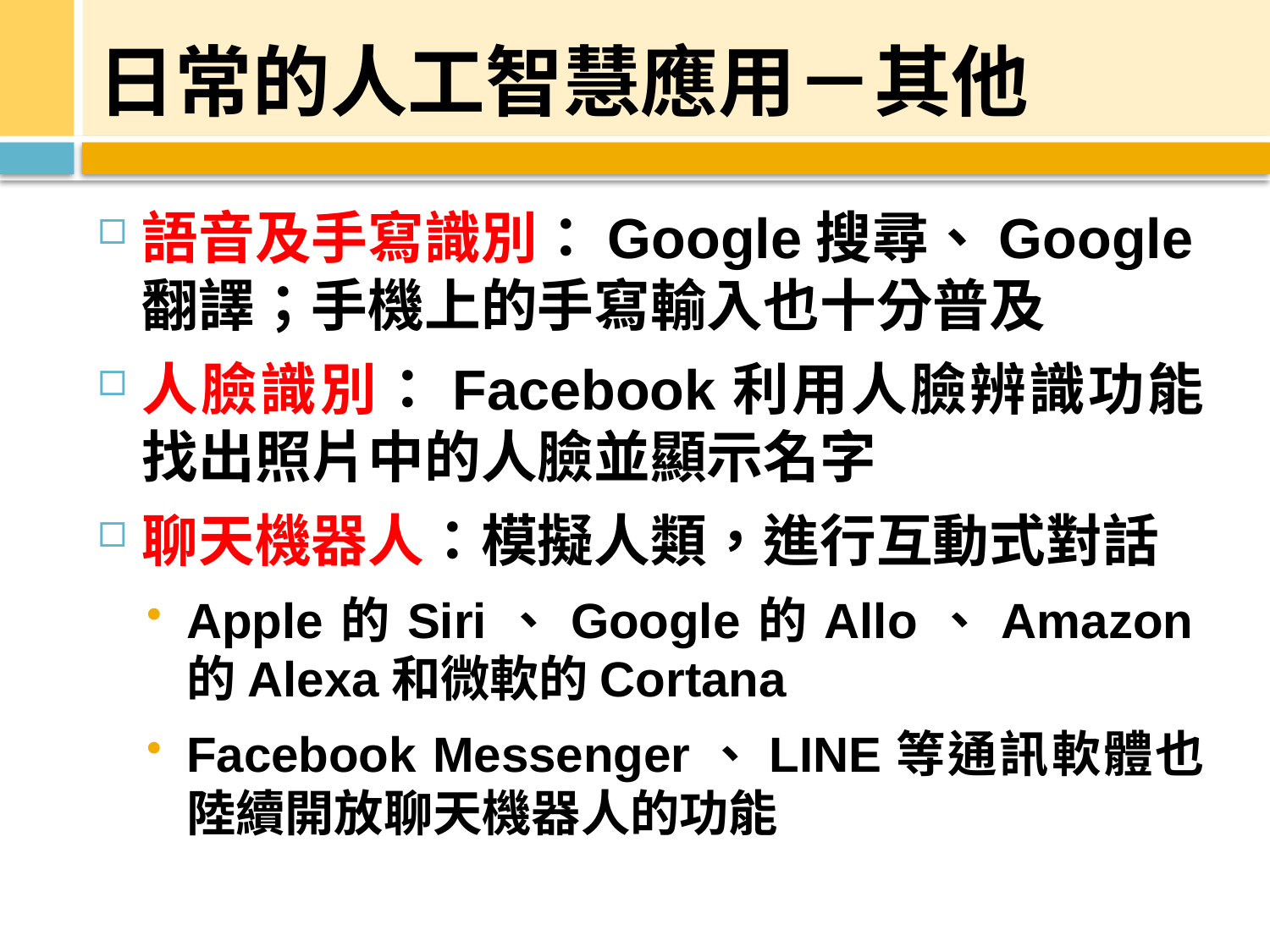

# 日常的人工智慧應用－其他
語音及手寫識別：Google搜尋、Google翻譯；手機上的手寫輸入也十分普及
人臉識別：Facebook利用人臉辨識功能找出照片中的人臉並顯示名字
聊天機器人：模擬人類，進行互動式對話
Apple的Siri、Google的Allo、Amazon的Alexa和微軟的Cortana
Facebook Messenger、LINE等通訊軟體也陸續開放聊天機器人的功能